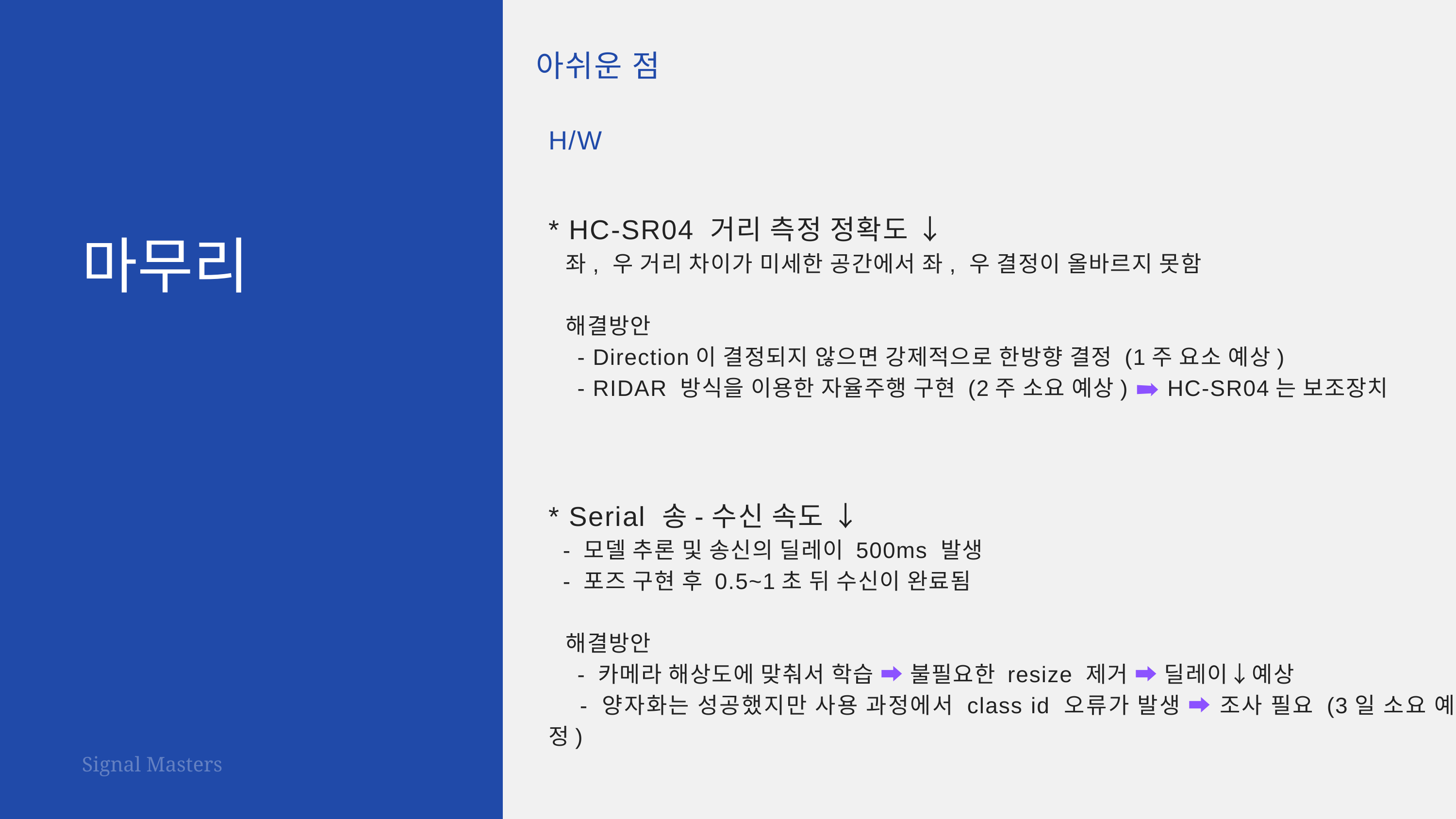

아쉬운 점
H/W
* HC-SR04 거리 측정 정확도 ↓
  좌, 우 거리 차이가 미세한 공간에서 좌, 우 결정이 올바르지 못함

  해결방안
    - Direction이 결정되지 않으면 강제적으로 한방향 결정 (1주 요소 예상)
    - RIDAR 방식을 이용한 자율주행 구현 (2주 소요 예상) ➡️ HC-SR04는 보조장치

* Serial 송-수신 속도 ↓
  - 모델 추론 및 송신의 딜레이 500ms 발생
  - 포즈 구현 후 0.5~1초 뒤 수신이 완료됨

  해결방안
    - 카메라 해상도에 맞춰서 학습 ➡️ 불필요한 resize 제거 ➡️ 딜레이↓예상
    - 양자화는 성공했지만 사용 과정에서 class id 오류가 발생 ➡️ 조사 필요 (3일 소요 예정)
마무리
Signal Masters